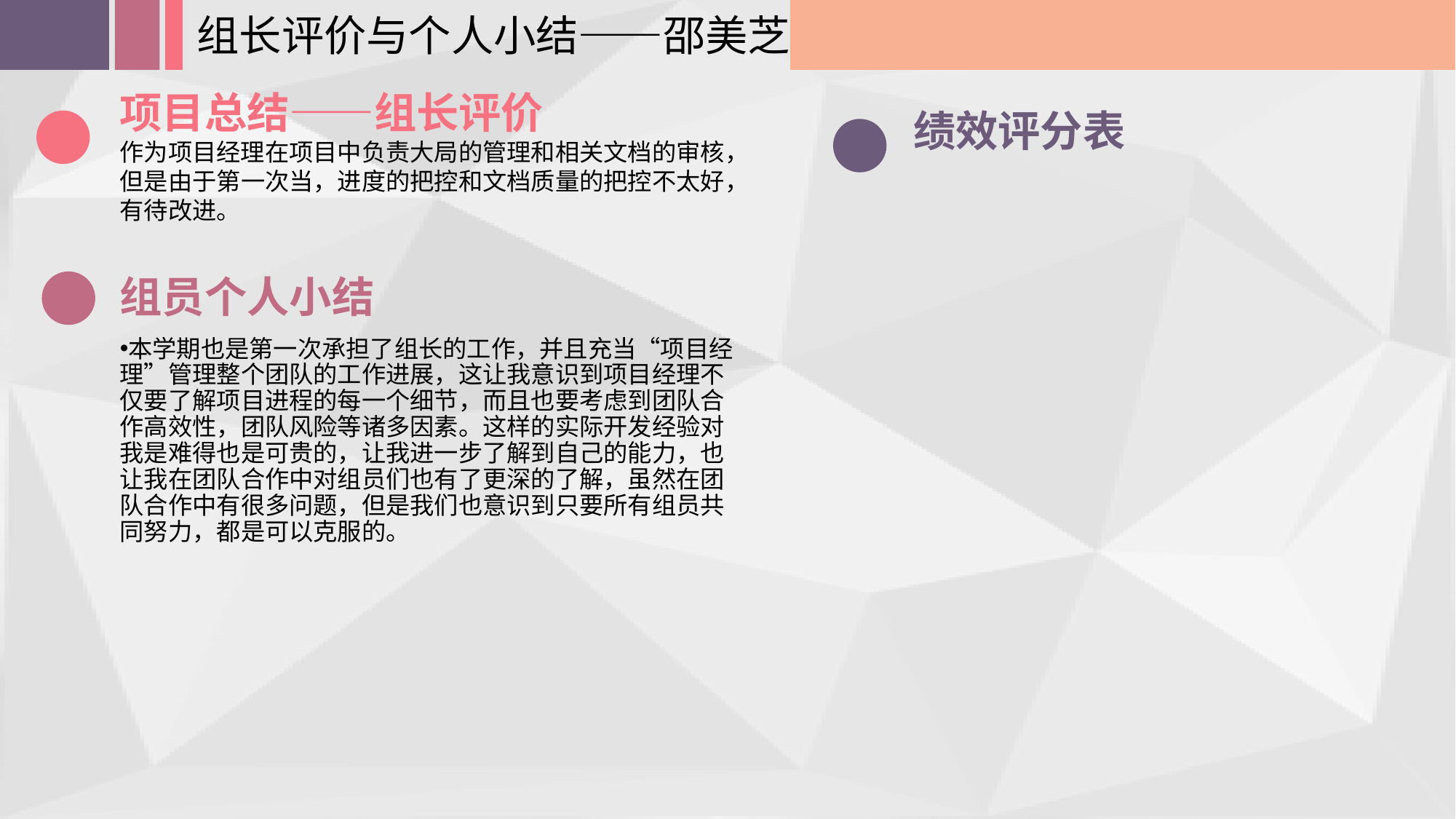

组长评价与个人小结——邵美芝
项目总结——组长评价
作为项目经理在项目中负责大局的管理和相关文档的审核，但是由于第一次当，进度的把控和文档质量的把控不太好，有待改进。
绩效评分表

组员个人小结
本学期也是第一次承担了组长的工作，并且充当“项目经理”管理整个团队的工作进展，这让我意识到项目经理不仅要了解项目进程的每一个细节，而且也要考虑到团队合作高效性，团队风险等诸多因素。这样的实际开发经验对我是难得也是可贵的，让我进一步了解到自己的能力，也让我在团队合作中对组员们也有了更深的了解，虽然在团队合作中有很多问题，但是我们也意识到只要所有组员共同努力，都是可以克服的。